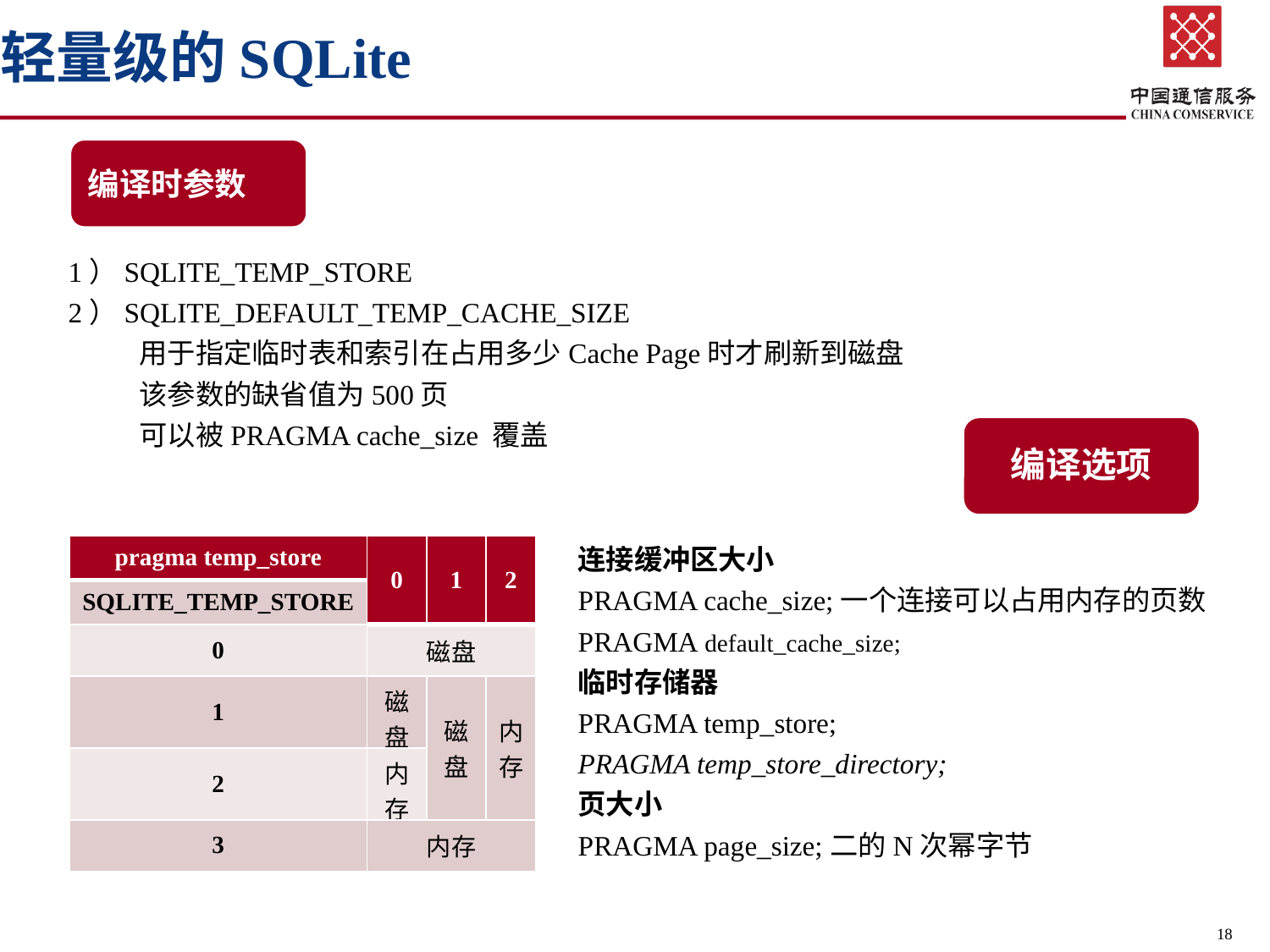

# 轻量级的SQLite
编译时参数
        1）SQLITE_TEMP_STORE
        2）SQLITE_DEFAULT_TEMP_CACHE_SIZE
	用于指定临时表和索引在占用多少Cache Page时才刷新到磁盘
	该参数的缺省值为500页
	可以被PRAGMA cache_size 覆盖

编译选项
| pragma temp\_store | 0 | 1 | 2 |
| --- | --- | --- | --- |
| SQLITE\_TEMP\_STORE |  |  |  |
| 0 | 磁盘 |  |  |
| 1 | 磁盘 | 磁盘 | 内存 |
| 2 | 内存 |  |  |
| 3 | 内存 |  |  |
连接缓冲区大小
PRAGMA cache_size;一个连接可以占用内存的页数
PRAGMA default_cache_size;
临时存储器
PRAGMA temp_store;
PRAGMA temp_store_directory;
页大小
PRAGMA page_size;二的N次幂字节